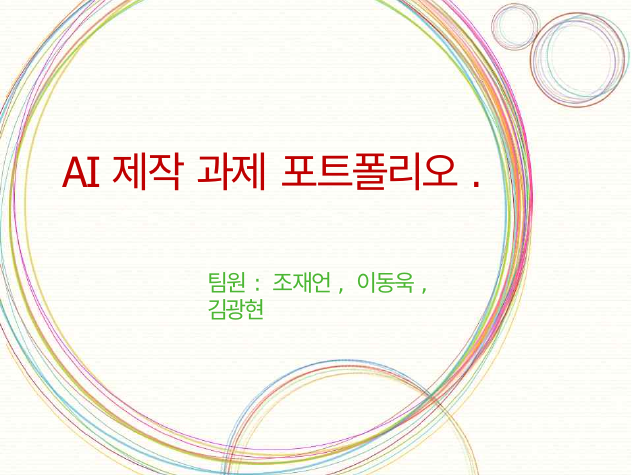

# AI제작 과제 포트폴리오.
팀원: 조재언, 이동욱, 김광현